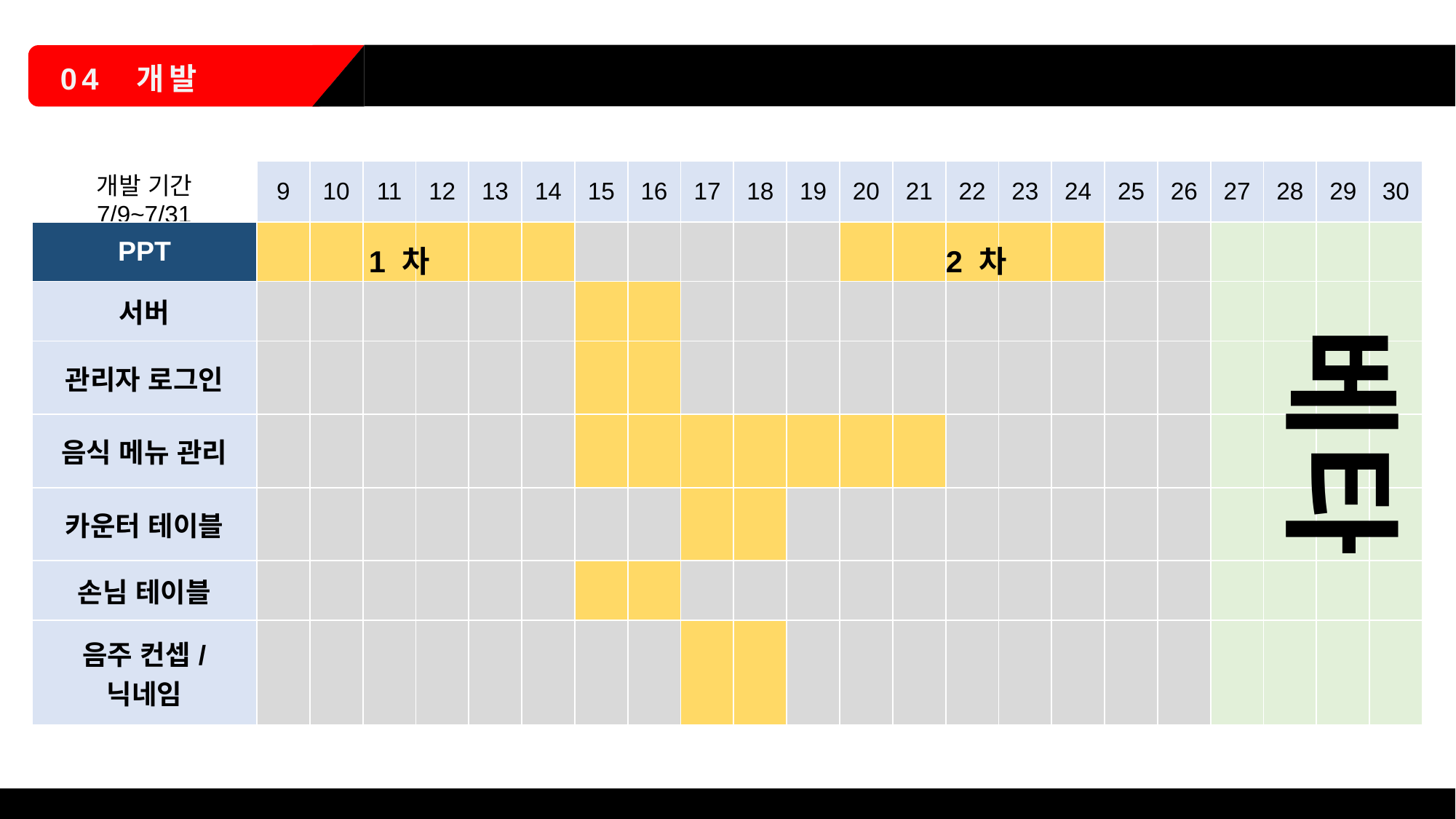

타임 스케줄
04  개발
| 개발 기간 7/9~7/31 | 9 | 10 | 11 | 12 | 13 | 14 | 15 | 16 | 17 | 18 | 19 | 20 | 21 | 22 | 23 | 24 | 25 | 26 | 27 | 28 | 29 | 30 |
| --- | --- | --- | --- | --- | --- | --- | --- | --- | --- | --- | --- | --- | --- | --- | --- | --- | --- | --- | --- | --- | --- | --- |
| PPT |  |  |  |  |  |  |  |  |  |  |  |  |  |  |  |  |  |  |  |  |  |  |
| 서버 |  |  |  |  |  |  |  |  |  |  |  |  |  |  |  |  |  |  |  |  |  |  |
| 관리자 로그인 |  |  |  |  |  |  |  |  |  |  |  |  |  |  |  |  |  |  |  |  |  |  |
| 음식 메뉴 관리 |  |  |  |  |  |  |  |  |  |  |  |  |  |  |  |  |  |  |  |  |  |  |
| 카운터 테이블 |  |  |  |  |  |  |  |  |  |  |  |  |  |  |  |  |  |  |  |  |  |  |
| 손님 테이블 |  |  |  |  |  |  |  |  |  |  |  |  |  |  |  |  |  |  |  |  |  |  |
| 음주 컨셉/ 닉네임 |  |  |  |  |  |  |  |  |  |  |  |  |  |  |  |  |  |  |  |  |  |  |
1차
2차
베타